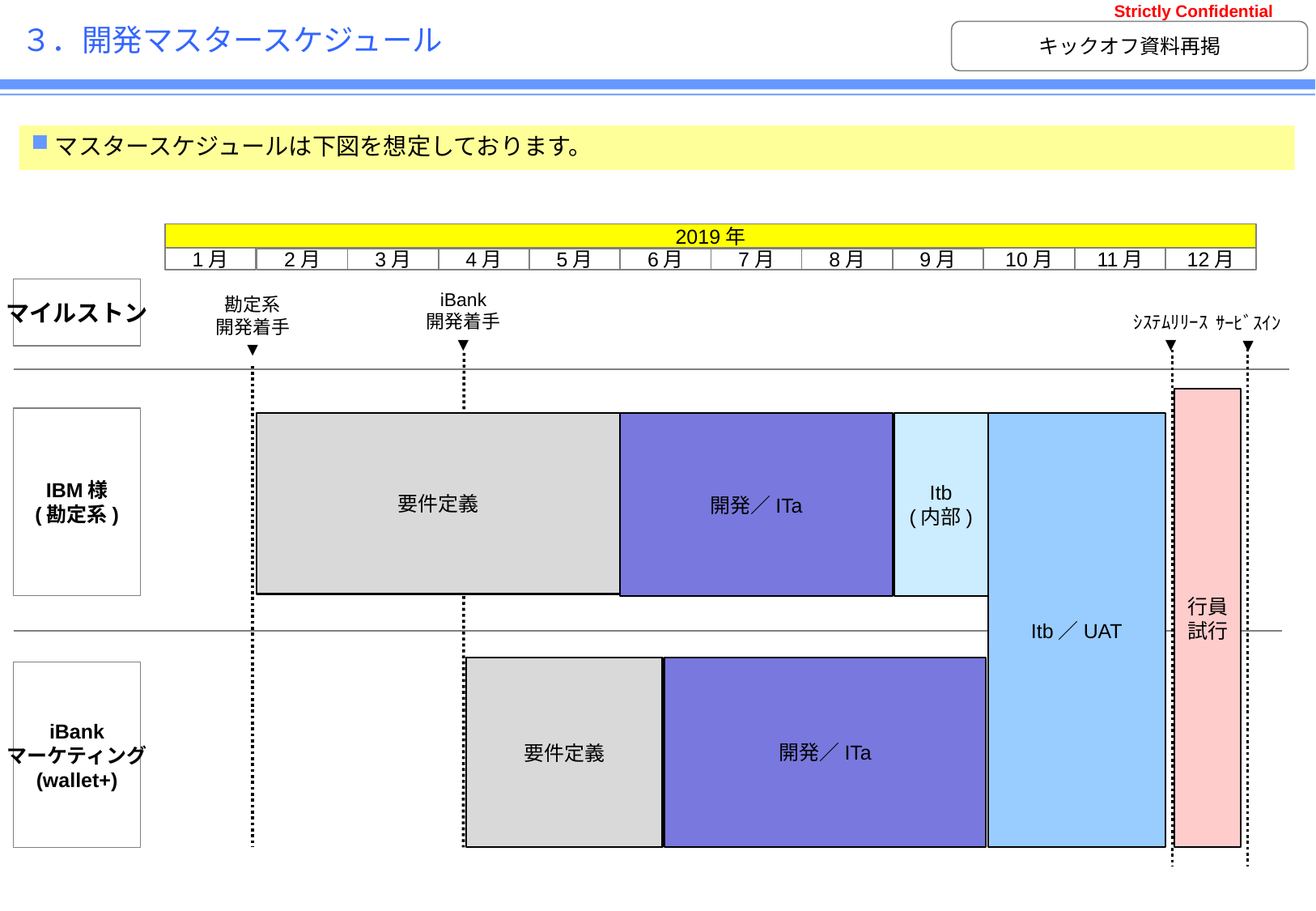

# ３．開発マスタースケジュール
キックオフ資料再掲
マスタースケジュールは下図を想定しております。
2019年
1月
10月
11月
12月
6月
5月
2月
3月
4月
7月
8月
9月
マイルストン
ｻｰﾋﾞｽｲﾝ
▼
iBank
開発着手
▼
勘定系
開発着手
▼
ｼｽﾃﾑﾘﾘｰｽ
▼

行員
試行
IBM様
(勘定系)
Itb
(内部)
Itb／UAT
要件定義
開発／ITa

開発／ITa
要件定義
iBank
マーケティング
(wallet+)